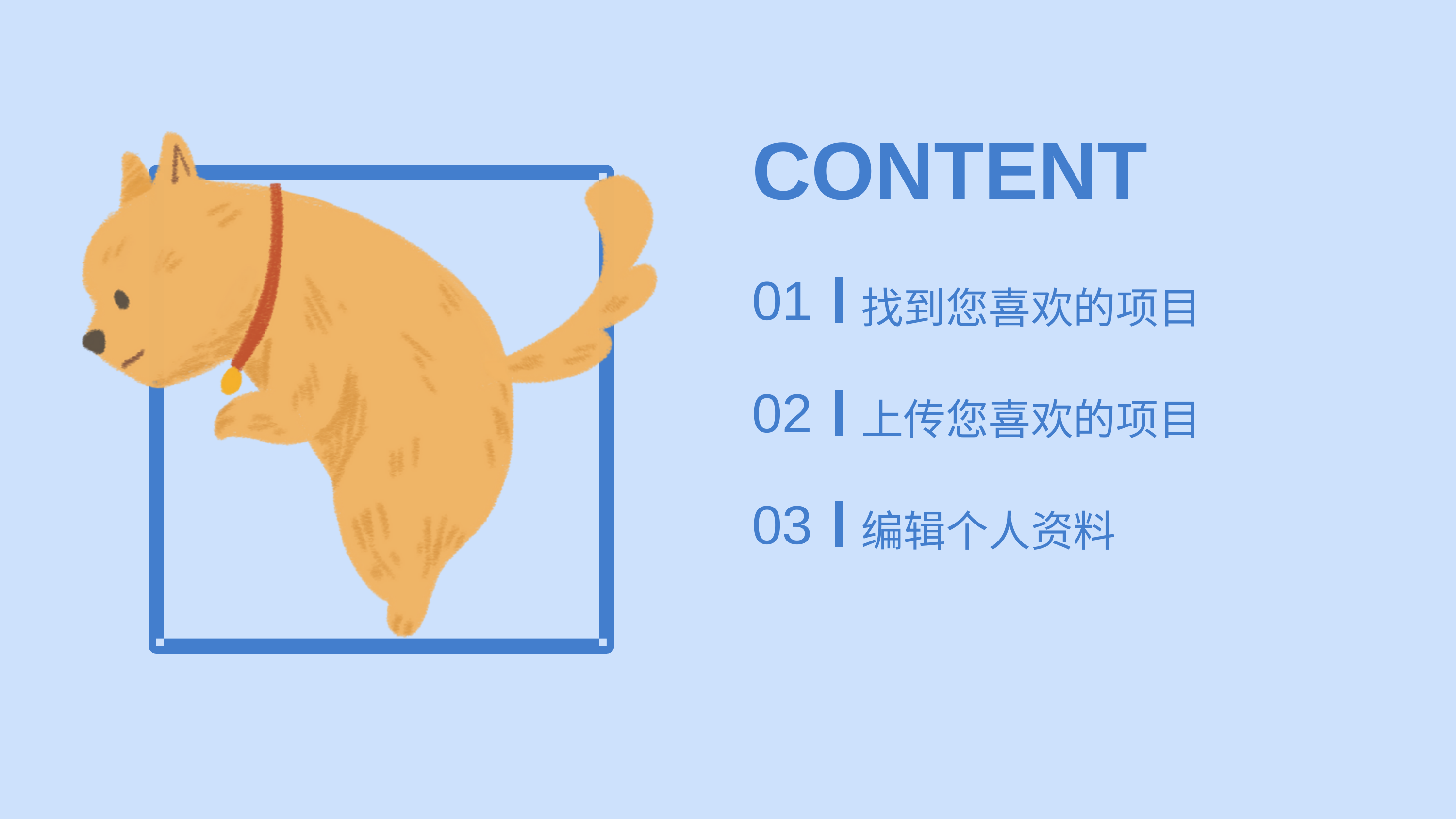

版权：咦派胡言
CONTENT

01

找到您喜欢的项目
02

上传您喜欢的项目
03

编辑个人资料
版权：咦派胡言